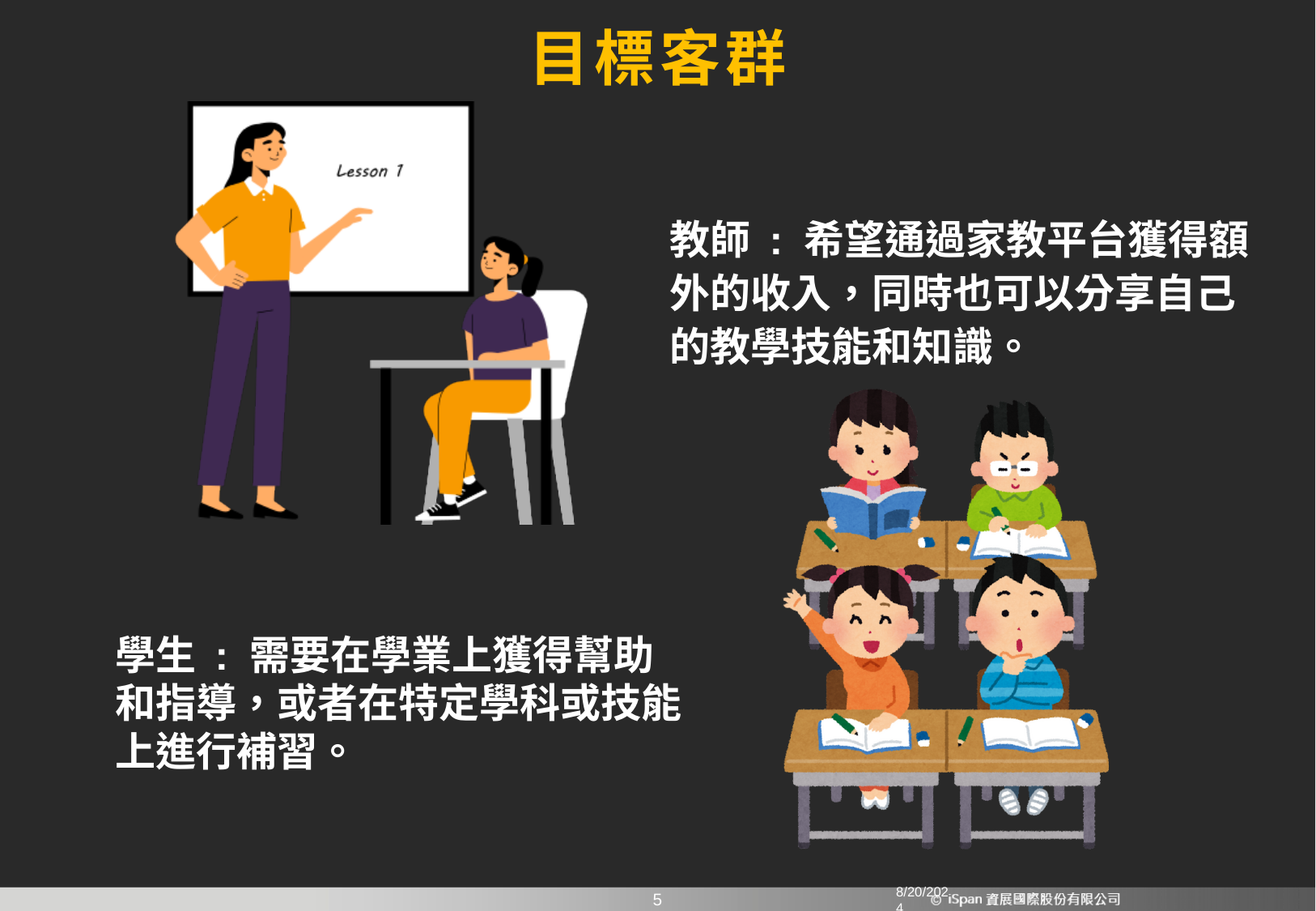

目標客群

教師 : 希望通過家教平台獲得額外的收入，同時也可以分享自己的教學技能和知識。

學生 : 需要在學業上獲得幫助和指導，或者在特定學科或技能上進行補習。
8/20/2024